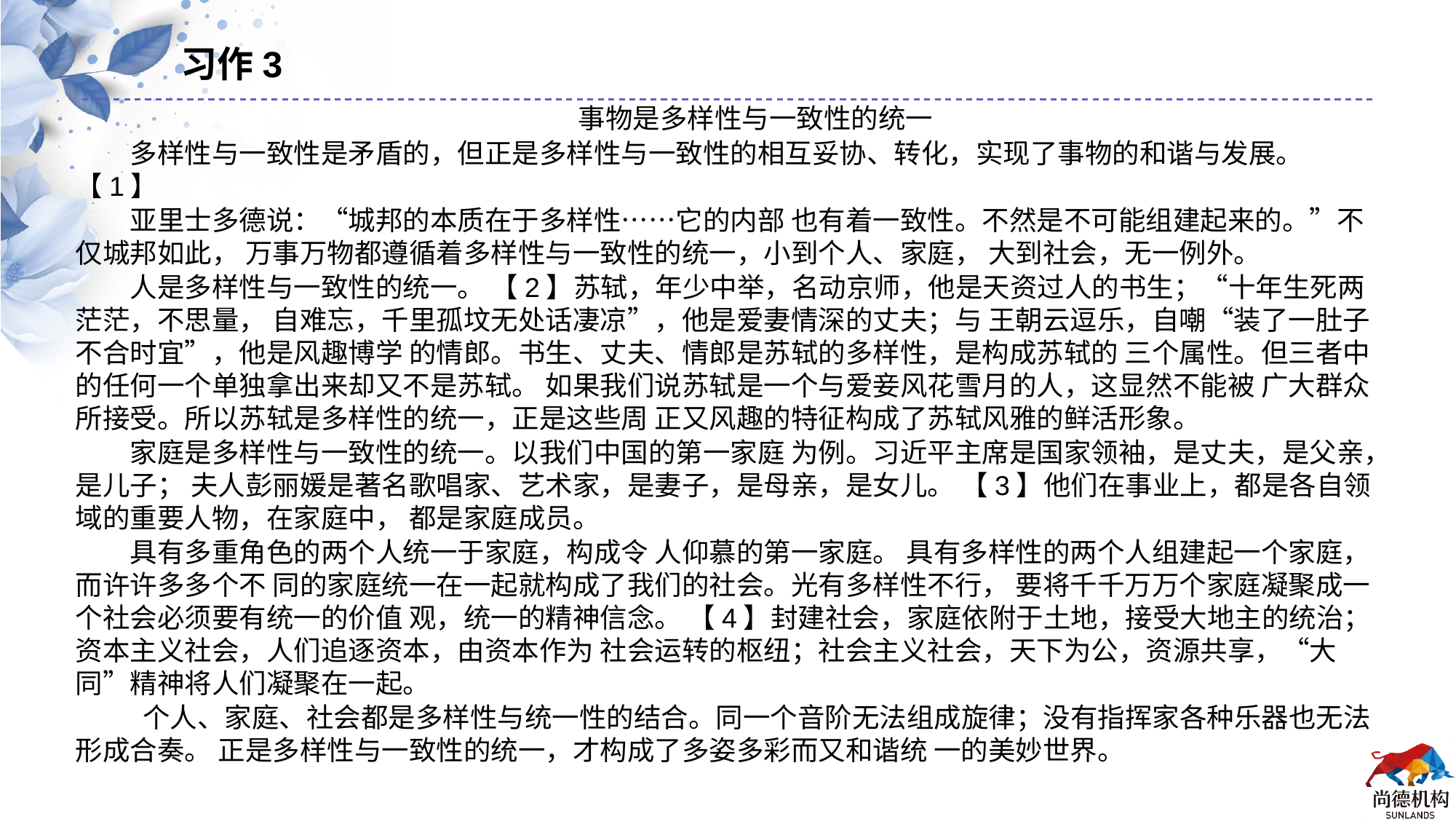

习作3
事物是多样性与一致性的统一
多样性与一致性是矛盾的，但正是多样性与一致性的相互妥协、转化，实现了事物的和谐与发展。【1】
亚里士多德说：“城邦的本质在于多样性……它的内部 也有着一致性。不然是不可能组建起来的。”不仅城邦如此， 万事万物都遵循着多样性与一致性的统一，小到个人、家庭， 大到社会，无一例外。
人是多样性与一致性的统一。 【2】苏轼，年少中举，名动京师，他是天资过人的书生；“十年生死两茫茫，不思量， 自难忘，千里孤坟无处话凄凉”，他是爱妻情深的丈夫；与 王朝云逗乐，自嘲“装了一肚子不合时宜”，他是风趣博学 的情郎。书生、丈夫、情郎是苏轼的多样性，是构成苏轼的 三个属性。但三者中的任何一个单独拿出来却又不是苏轼。 如果我们说苏轼是一个与爱妾风花雪月的人，这显然不能被 广大群众所接受。所以苏轼是多样性的统一，正是这些周 正又风趣的特征构成了苏轼风雅的鲜活形象。
家庭是多样性与一致性的统一。以我们中国的第一家庭 为例。习近平主席是国家领袖，是丈夫，是父亲，是儿子； 夫人彭丽媛是著名歌唱家、艺术家，是妻子，是母亲，是女儿。 【3】他们在事业上，都是各自领域的重要人物，在家庭中， 都是家庭成员。
具有多重角色的两个人统一于家庭，构成令 人仰慕的第一家庭。 具有多样性的两个人组建起一个家庭，而许许多多个不 同的家庭统一在一起就构成了我们的社会。光有多样性不行， 要将千千万万个家庭凝聚成一个社会必须要有统一的价值 观，统一的精神信念。 【4】封建社会，家庭依附于土地，接受大地主的统治；资本主义社会，人们追逐资本，由资本作为 社会运转的枢纽；社会主义社会，天下为公，资源共享，“大同”精神将人们凝聚在一起。
 个人、家庭、社会都是多样性与统一性的结合。同一个音阶无法组成旋律；没有指挥家各种乐器也无法形成合奏。 正是多样性与一致性的统一，才构成了多姿多彩而又和谐统 一的美妙世界。